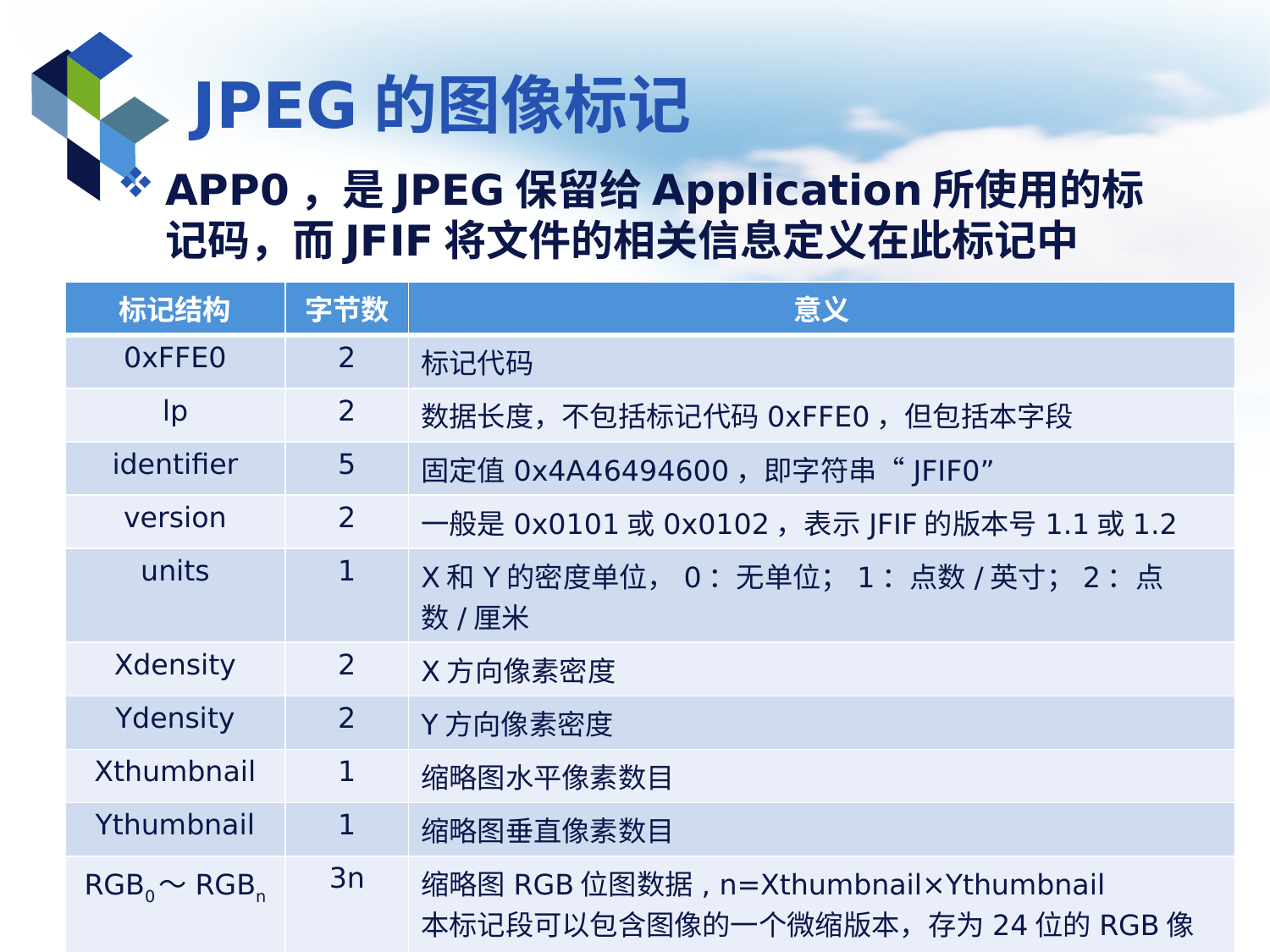

# JPEG的图像标记
APP0，是JPEG保留给Application所使用的标记码，而JFIF将文件的相关信息定义在此标记中

| 标记结构 | 字节数 | 意义 |
| --- | --- | --- |
| 0xFFE0 | 2 | 标记代码 |
| lp | 2 | 数据长度，不包括标记代码0xFFE0，但包括本字段 |
| identifier | 5 | 固定值0x4A46494600，即字符串“JFIF0” |
| version | 2 | 一般是0x0101或0x0102，表示JFIF的版本号1.1或1.2 |
| units | 1 | X和Y的密度单位，0：无单位；1：点数/英寸；2：点数/厘米 |
| Xdensity | 2 | X方向像素密度 |
| Ydensity | 2 | Y方向像素密度 |
| Xthumbnail | 1 | 缩略图水平像素数目 |
| Ythumbnail | 1 | 缩略图垂直像素数目 |
| RGB0～RGBn | 3n | 缩略图RGB位图数据, n=Xthumbnail×Ythumbnail 本标记段可以包含图像的一个微缩版本，存为24位的RGB像素 如果没有微缩图像（这种情况更常见），则“缩略图水平像素数目”和 “缩略图垂直像素数目”字段的值均为0 |
多媒体技术基础